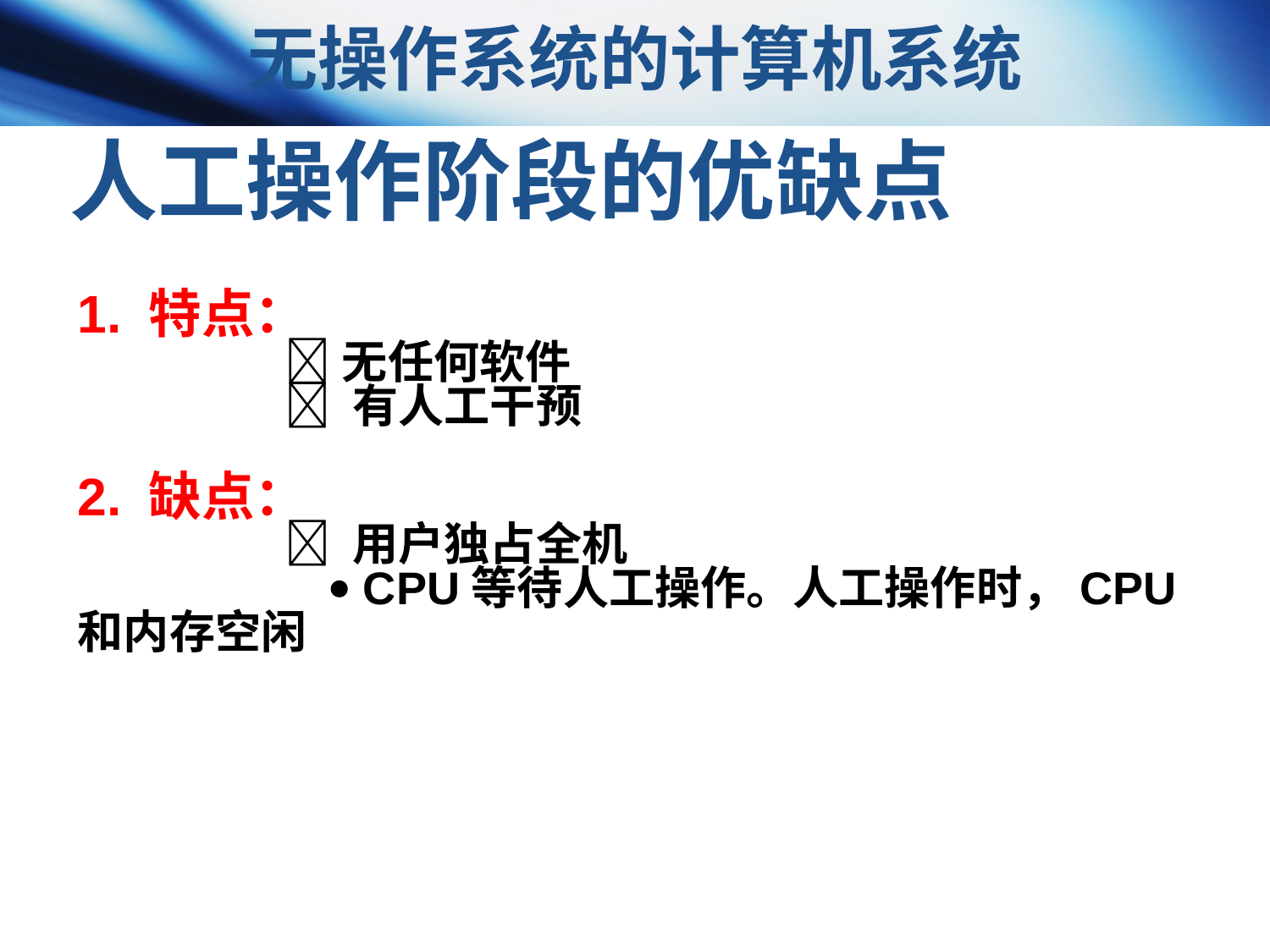

无操作系统的计算机系统
人工操作阶段的优缺点
1. 特点：
                    •无任何软件
                    • 有人工干预

2. 缺点：
                    • 用户独占全机
                    • CPU等待人工操作。人工操作时，CPU和内存空闲